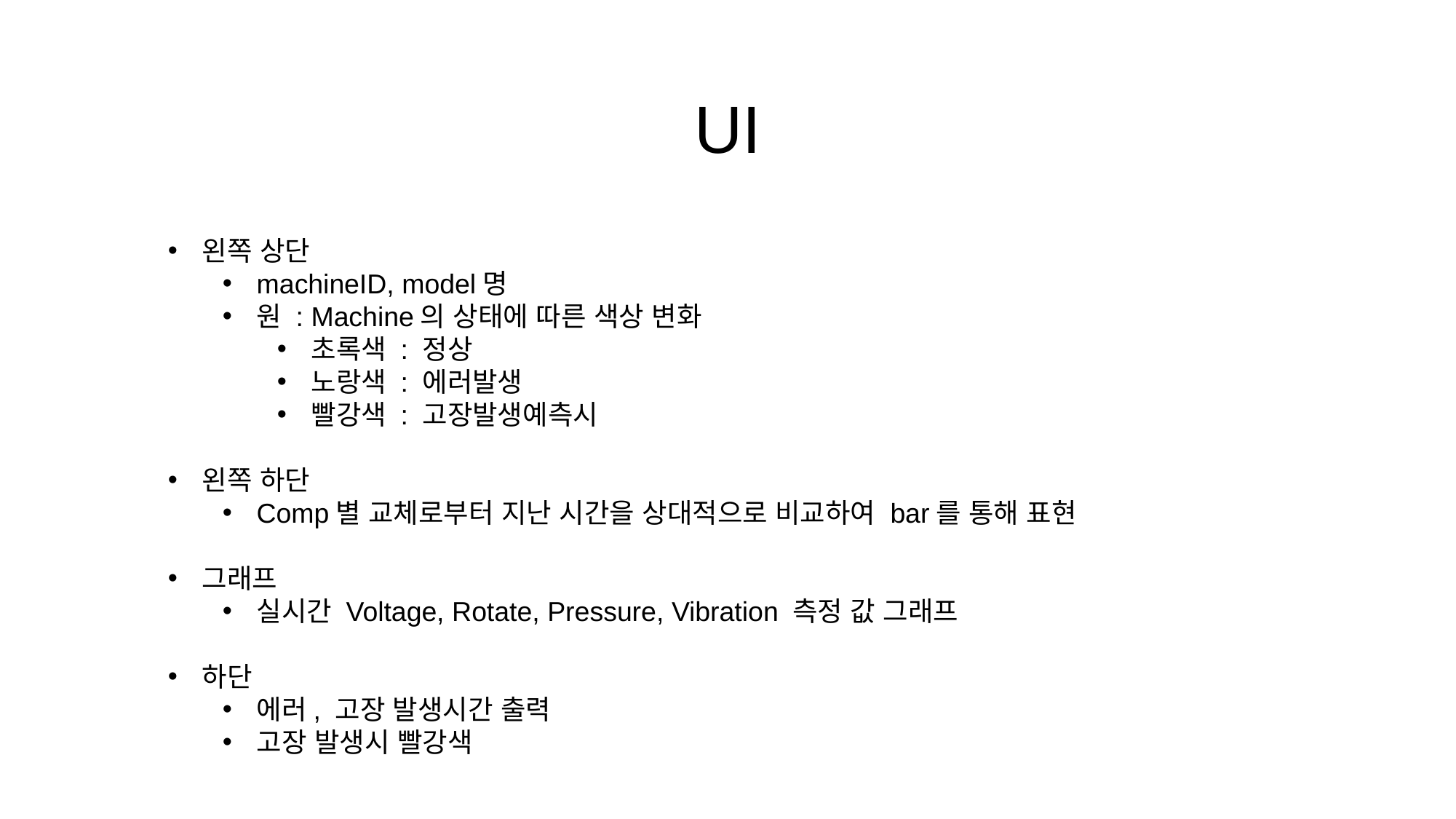

# UI
왼쪽 상단
machineID, model명
원 : Machine의 상태에 따른 색상 변화
초록색 : 정상
노랑색 : 에러발생
빨강색 : 고장발생예측시

왼쪽 하단
Comp별 교체로부터 지난 시간을 상대적으로 비교하여 bar를 통해 표현

그래프
실시간 Voltage, Rotate, Pressure, Vibration 측정 값 그래프

하단
에러, 고장 발생시간 출력
고장 발생시 빨강색